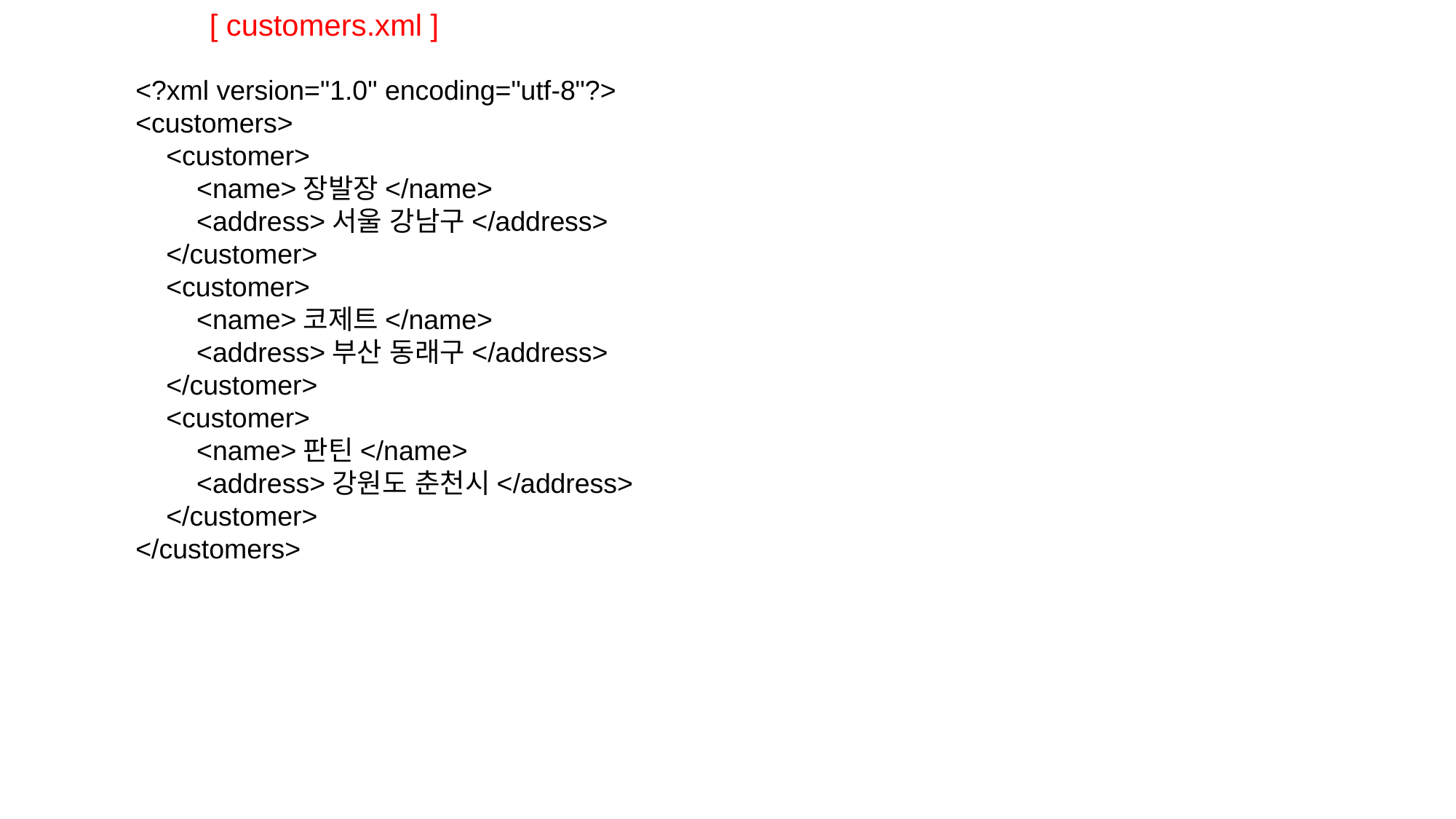

[ customers.xml ]
<?xml version="1.0" encoding="utf-8"?>
<customers>
    <customer>
        <name>장발장</name>
        <address>서울 강남구</address>
    </customer>
    <customer>
        <name>코제트</name>
        <address>부산 동래구</address>
    </customer>
    <customer>
        <name>판틴</name>
        <address>강원도 춘천시</address>
    </customer>
</customers>